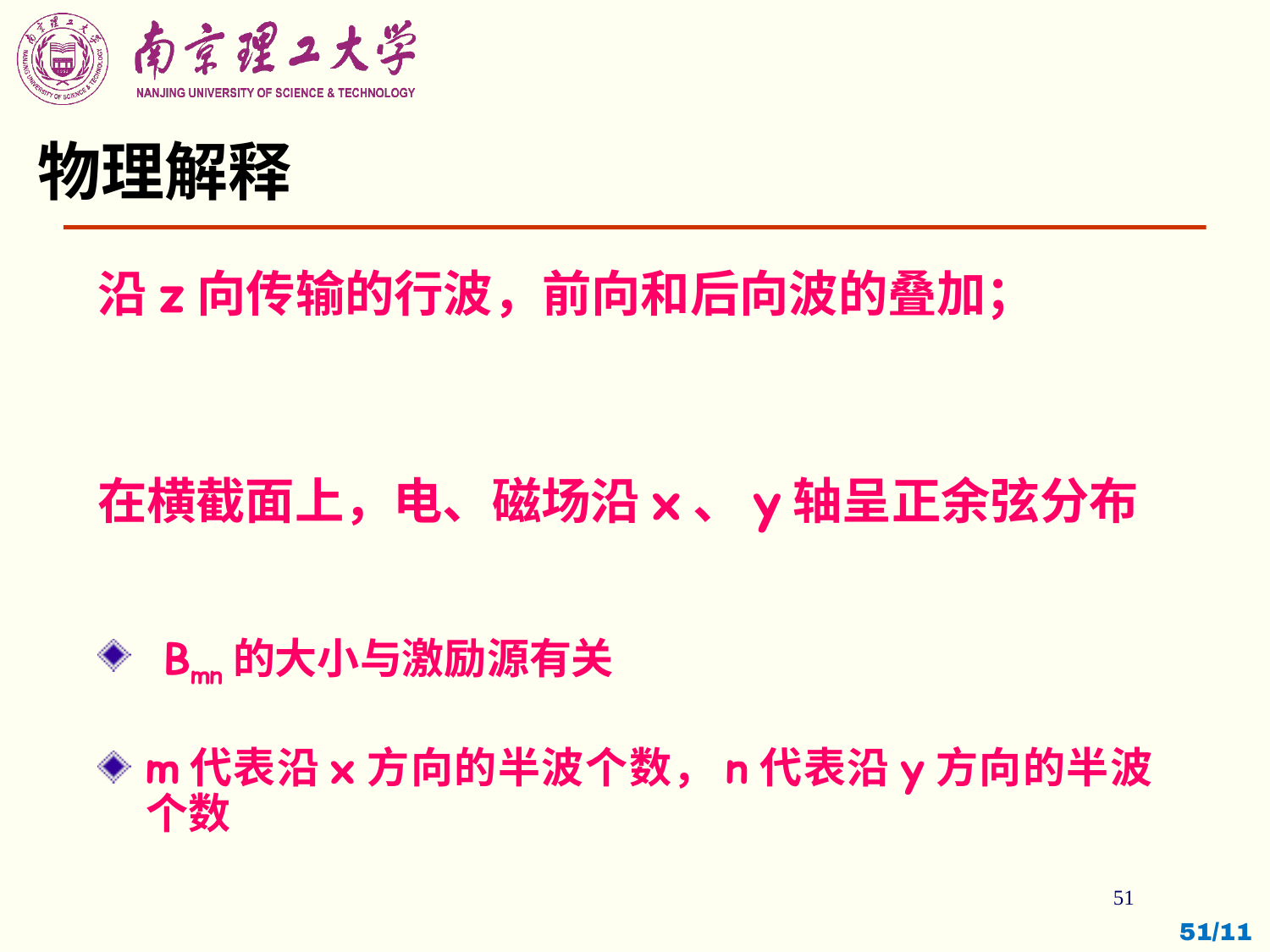

# 物理解释
沿z向传输的行波，前向和后向波的叠加；

在横截面上，电、磁场沿x、y轴呈正余弦分布

 Bmn的大小与激励源有关

m代表沿x方向的半波个数，n代表沿y方向的半波个数

51/11